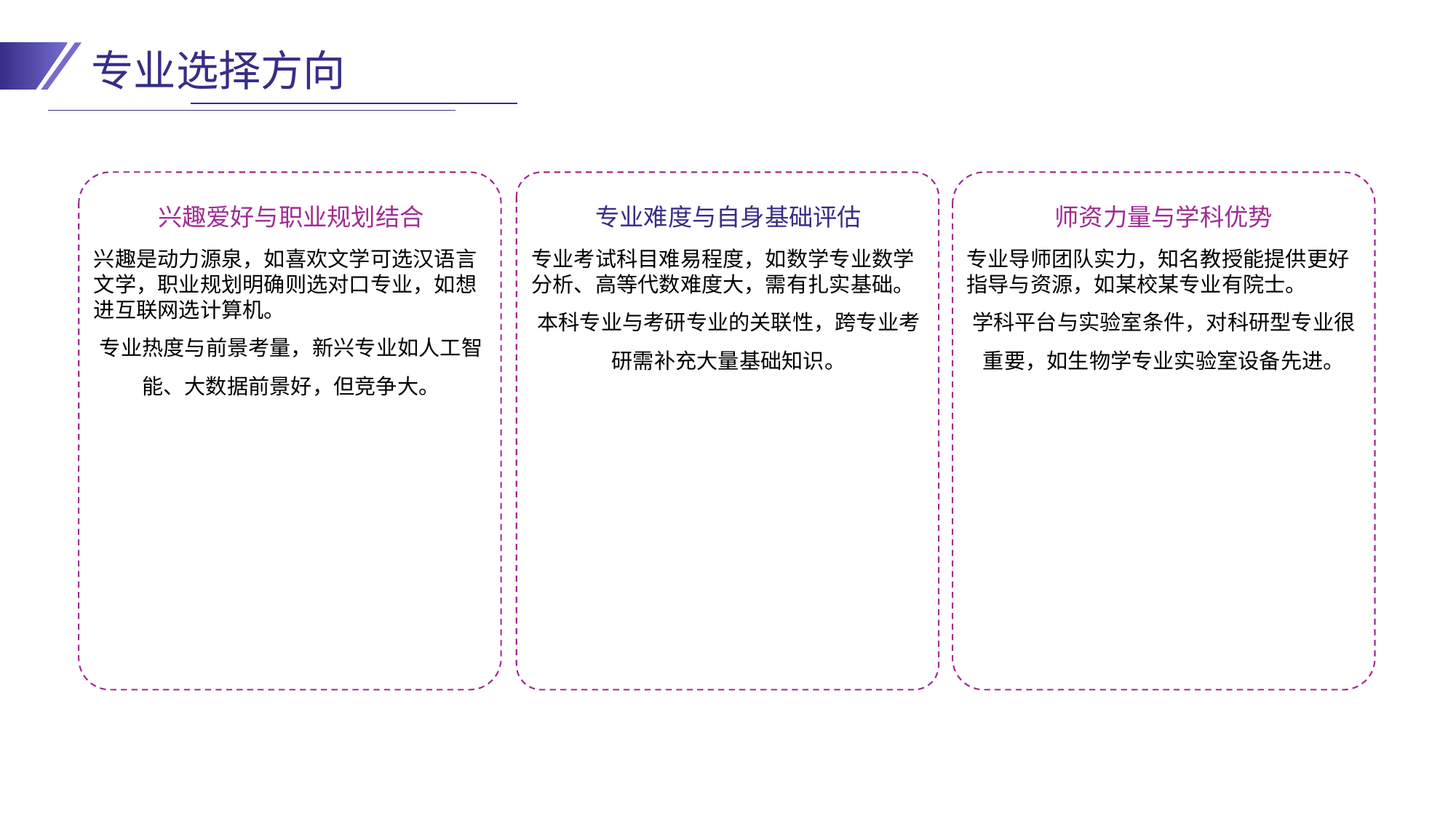

专业选择方向

兴趣爱好与职业规划结合
专业难度与自身基础评估
师资力量与学科优势
兴趣是动力源泉，如喜欢文学可选汉语言文学，职业规划明确则选对口专业，如想进互联网选计算机。
专业热度与前景考量，新兴专业如人工智能、大数据前景好，但竞争大。
专业考试科目难易程度，如数学专业数学分析、高等代数难度大，需有扎实基础。
本科专业与考研专业的关联性，跨专业考研需补充大量基础知识。
专业导师团队实力，知名教授能提供更好指导与资源，如某校某专业有院士。
学科平台与实验室条件，对科研型专业很重要，如生物学专业实验室设备先进。